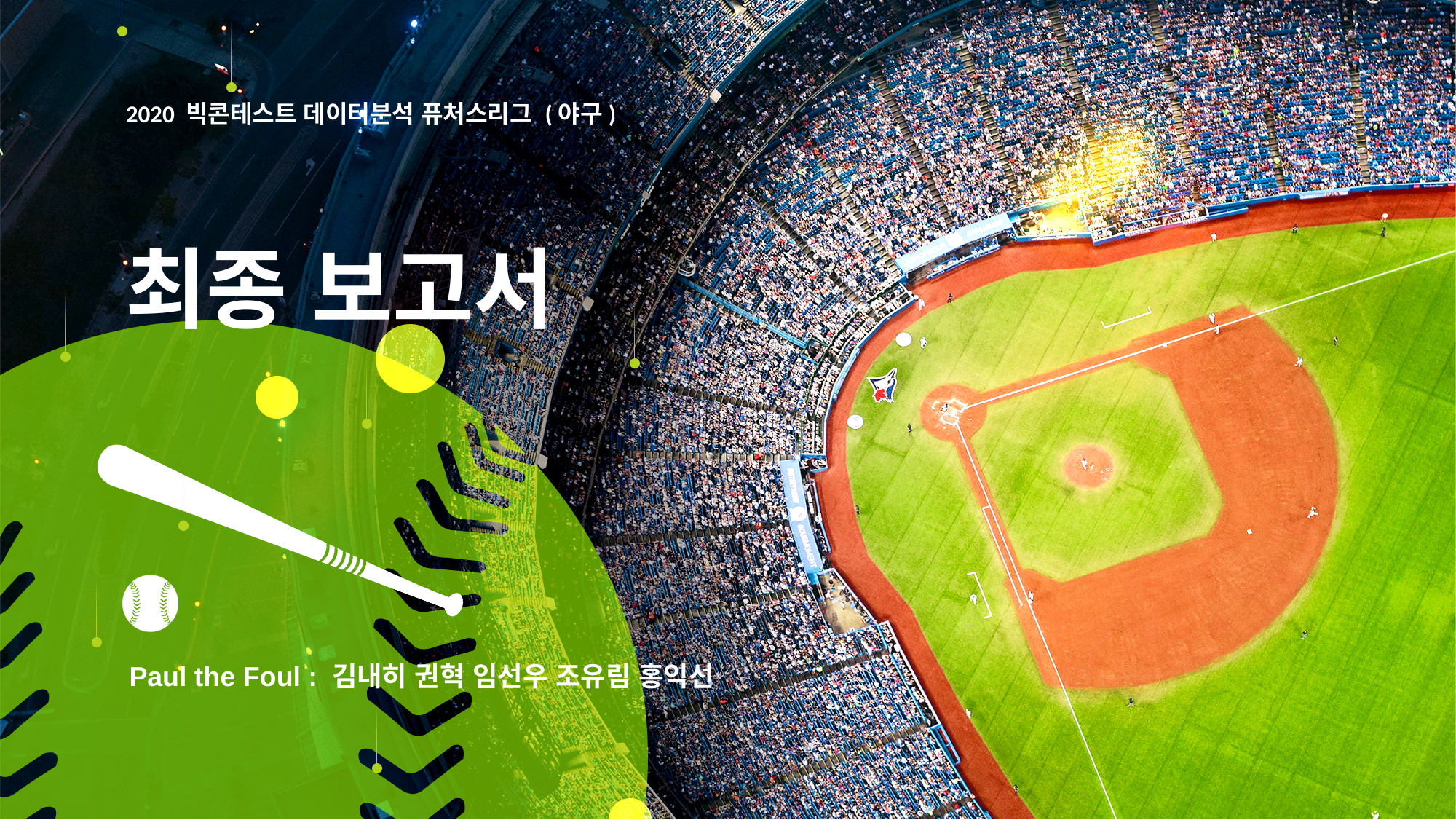

# 2020 빅콘테스트 데이터분석 퓨처스리그 (야구) 최종 보고서
Paul the Foul : 김내히 권혁 임선우 조유림 홍익선